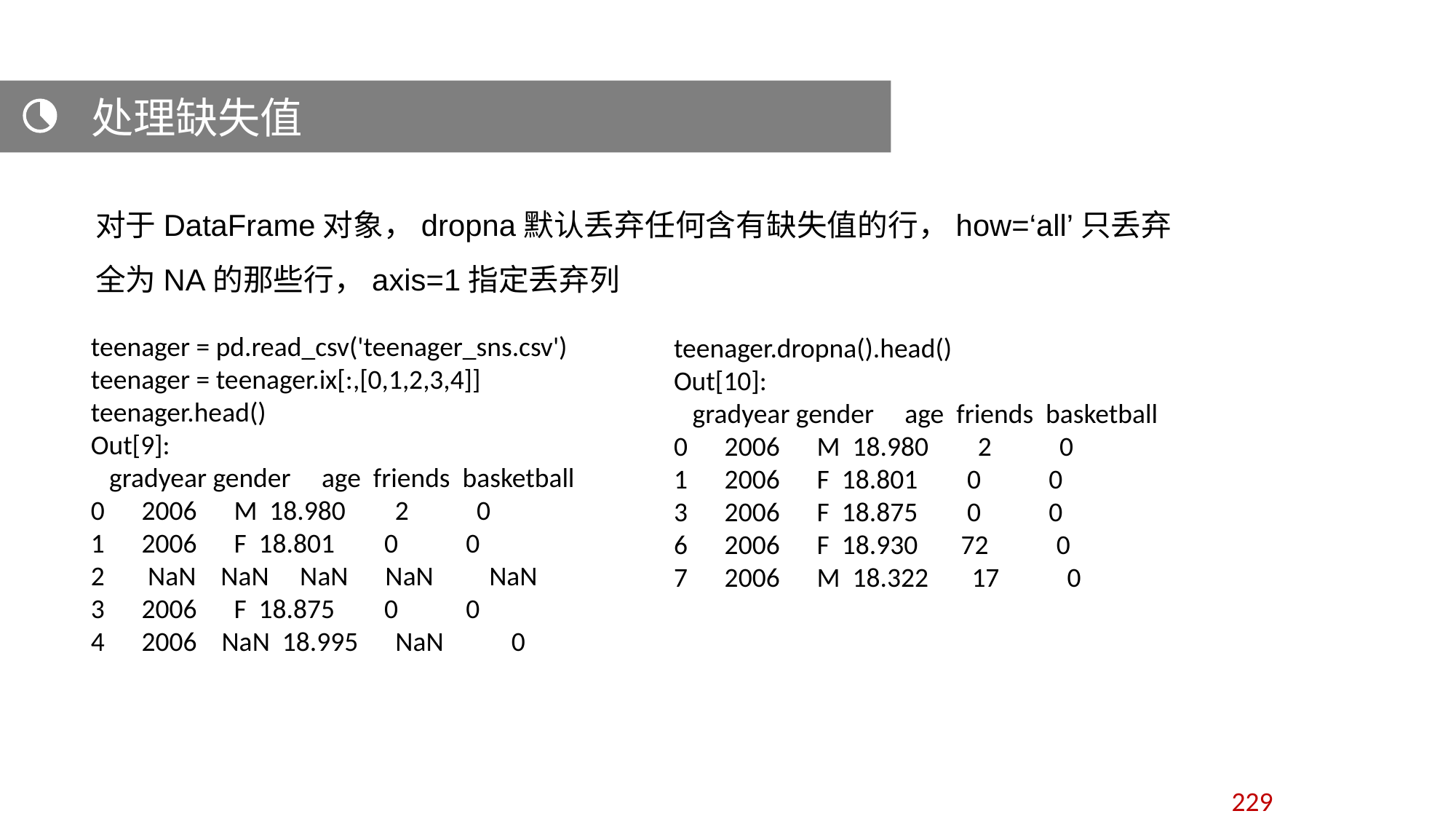

处理缺失值

   对于DataFrame对象，dropna默认丢弃任何含有缺失值的行，how=‘all’只丢弃全为NA的那些行，axis=1指定丢弃列

teenager = pd.read_csv('teenager_sns.csv')
teenager = teenager.ix[:,[0,1,2,3,4]]
teenager.head()
Out[9]:
   gradyear gender     age  friends  basketball
0      2006      M  18.980        2           0
1      2006      F  18.801        0           0
2       NaN    NaN     NaN      NaN         NaN
3      2006      F  18.875        0           0
4      2006    NaN  18.995      NaN           0
teenager.dropna().head()
Out[10]:
   gradyear gender     age  friends  basketball
0      2006      M  18.980        2           0
1      2006      F  18.801        0           0
3      2006      F  18.875        0           0
6      2006      F  18.930       72           0
7      2006      M  18.322       17           0

229